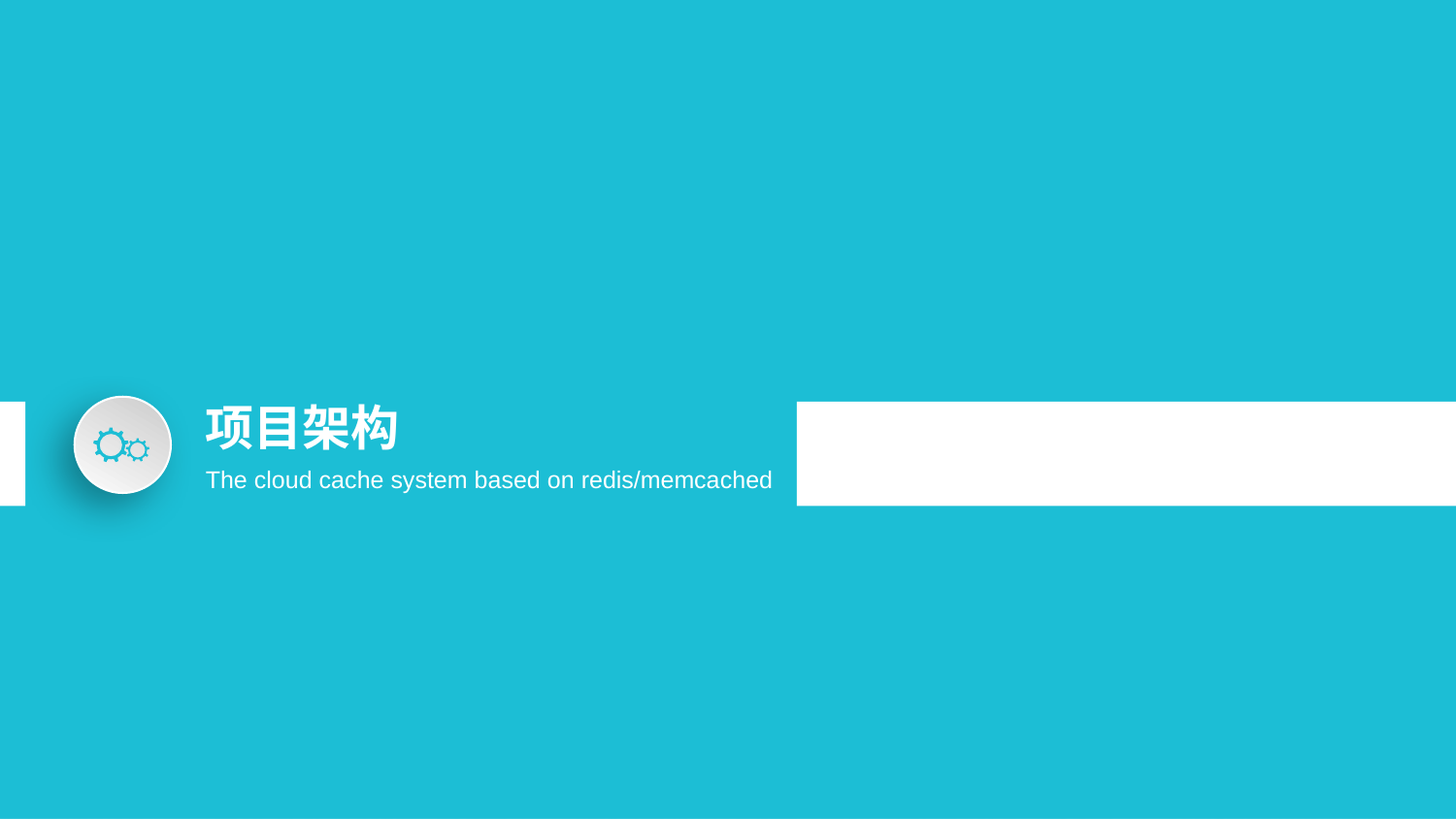

项目架构

The cloud cache system based on redis/memcached
10